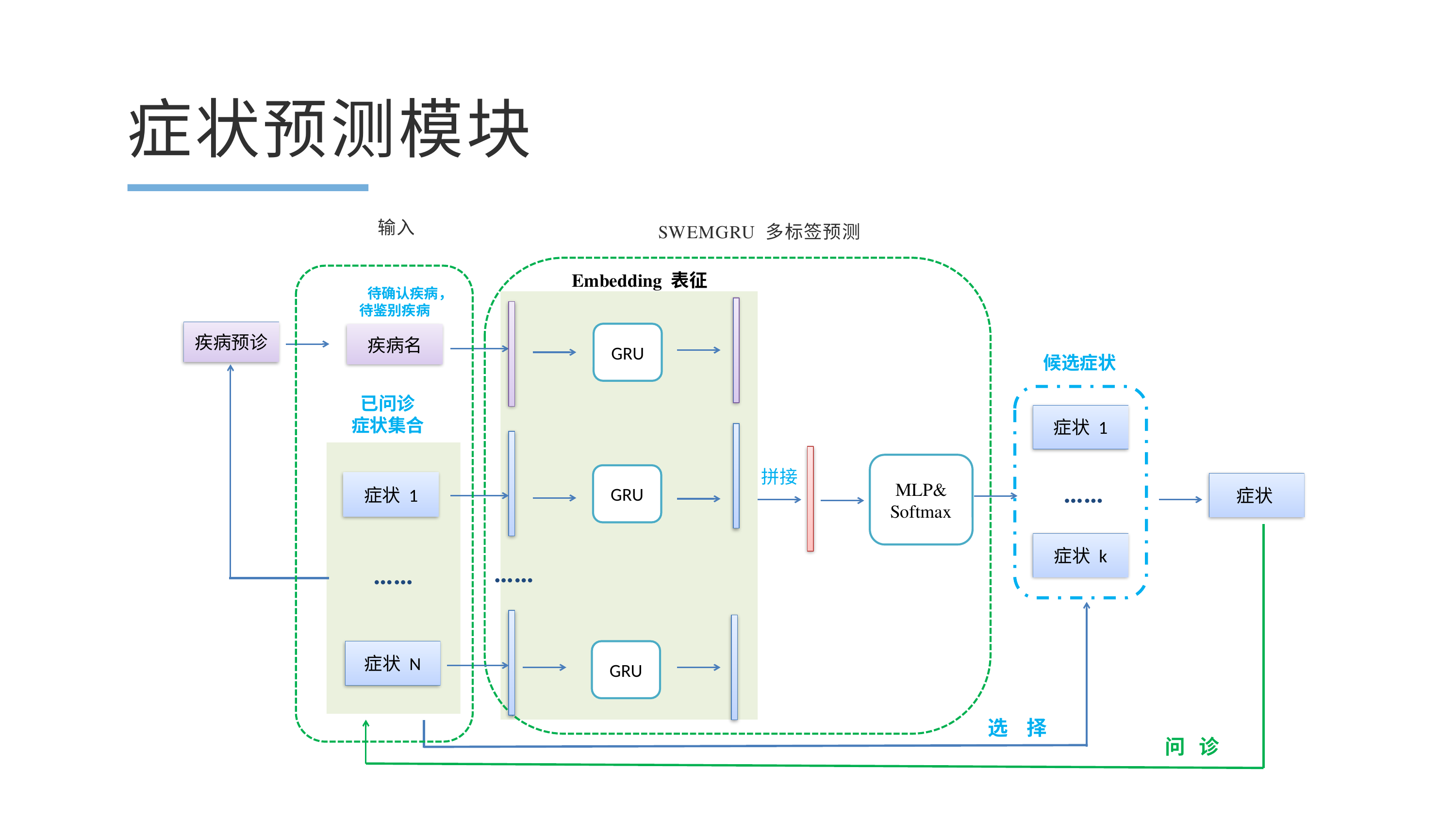

症状预测模块

输入
SWEMGRU 多标签预测

Embedding 表征

    待确认疾病，
待鉴别疾病

疾病预诊
GRU
疾病名
候选症状

已问诊
症状集合
症状 1

MLP& Softmax
拼接
GRU
……
症状 1
症状
症状 k
……
……

症状 N
GRU
选    择
问   诊